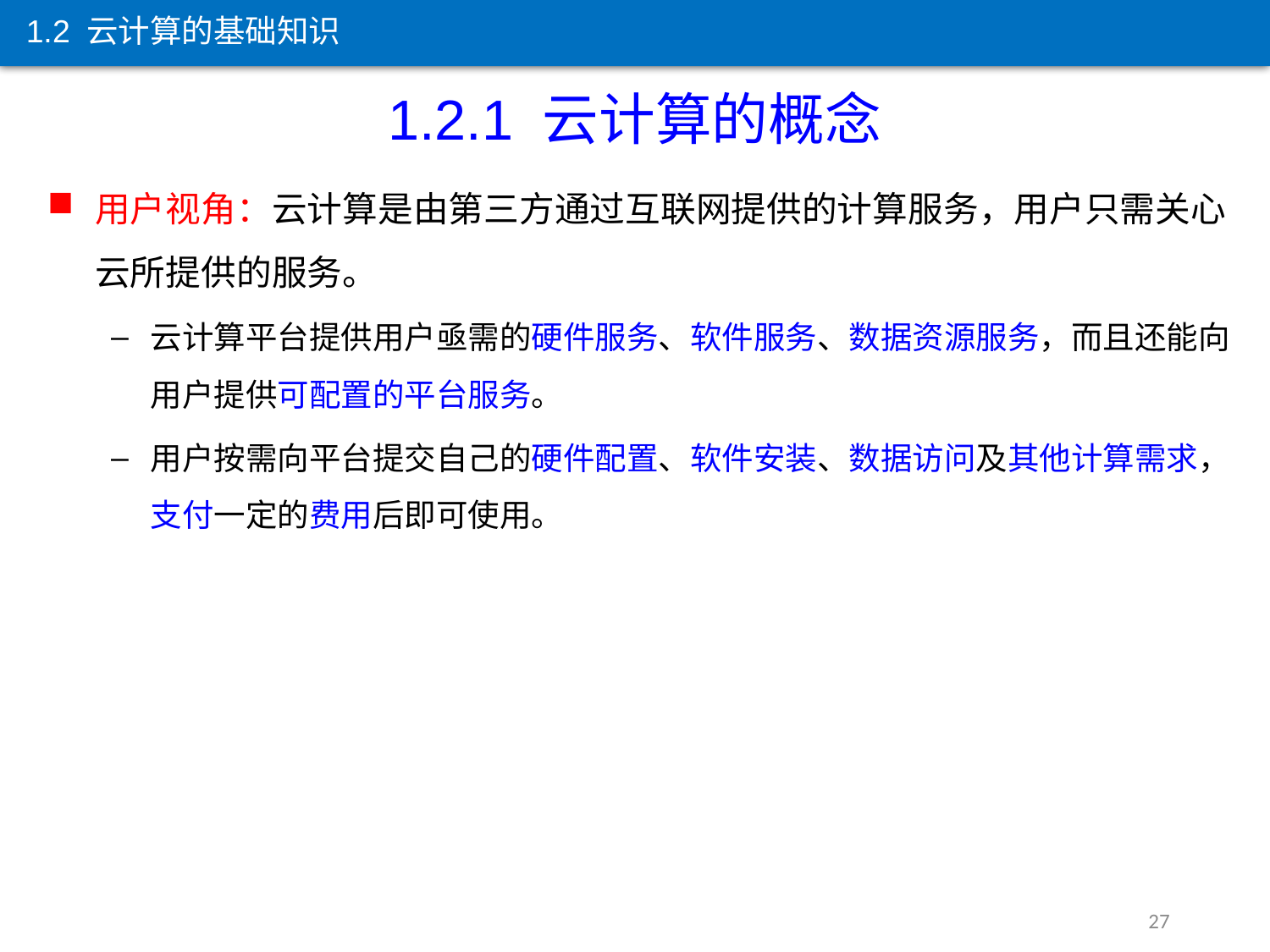

1.2 云计算的基础知识
1.2.1 云计算的概念
用户视角：云计算是由第三方通过互联网提供的计算服务，用户只需关心云所提供的服务。
云计算平台提供用户亟需的硬件服务、软件服务、数据资源服务，而且还能向用户提供可配置的平台服务。
用户按需向平台提交自己的硬件配置、软件安装、数据访问及其他计算需求，支付一定的费用后即可使用。

27